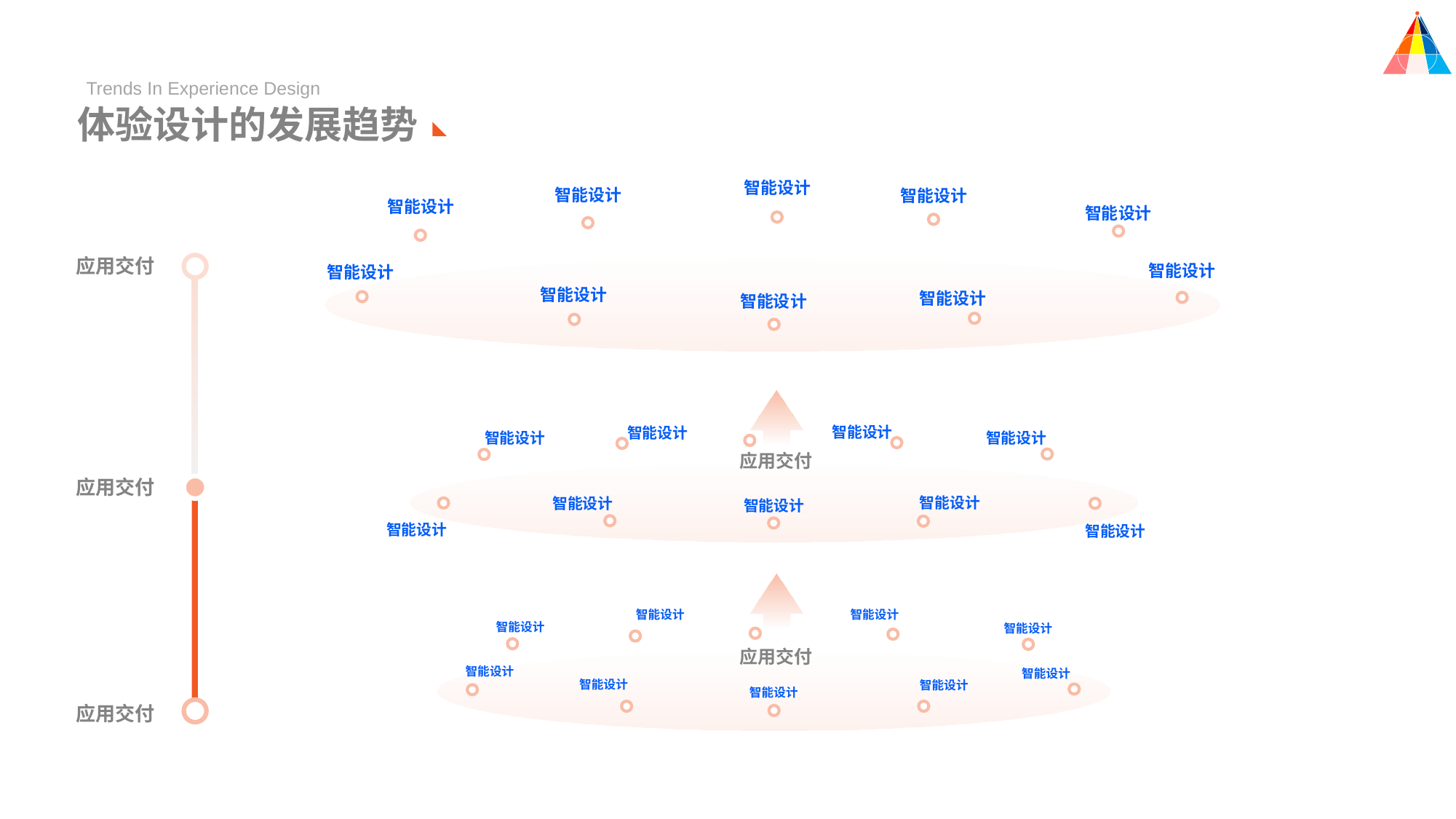

Trends In Experience Design
体验设计的发展趋势

智能设计
智能设计
智能设计
智能设计
智能设计

应用交付
智能设计

智能设计

智能设计
智能设计
智能设计

智能设计
智能设计
智能设计
智能设计

应用交付

应用交付

智能设计
智能设计
智能设计

智能设计

智能设计

智能设计
智能设计
智能设计
智能设计

应用交付

智能设计
智能设计

智能设计
智能设计
智能设计

应用交付